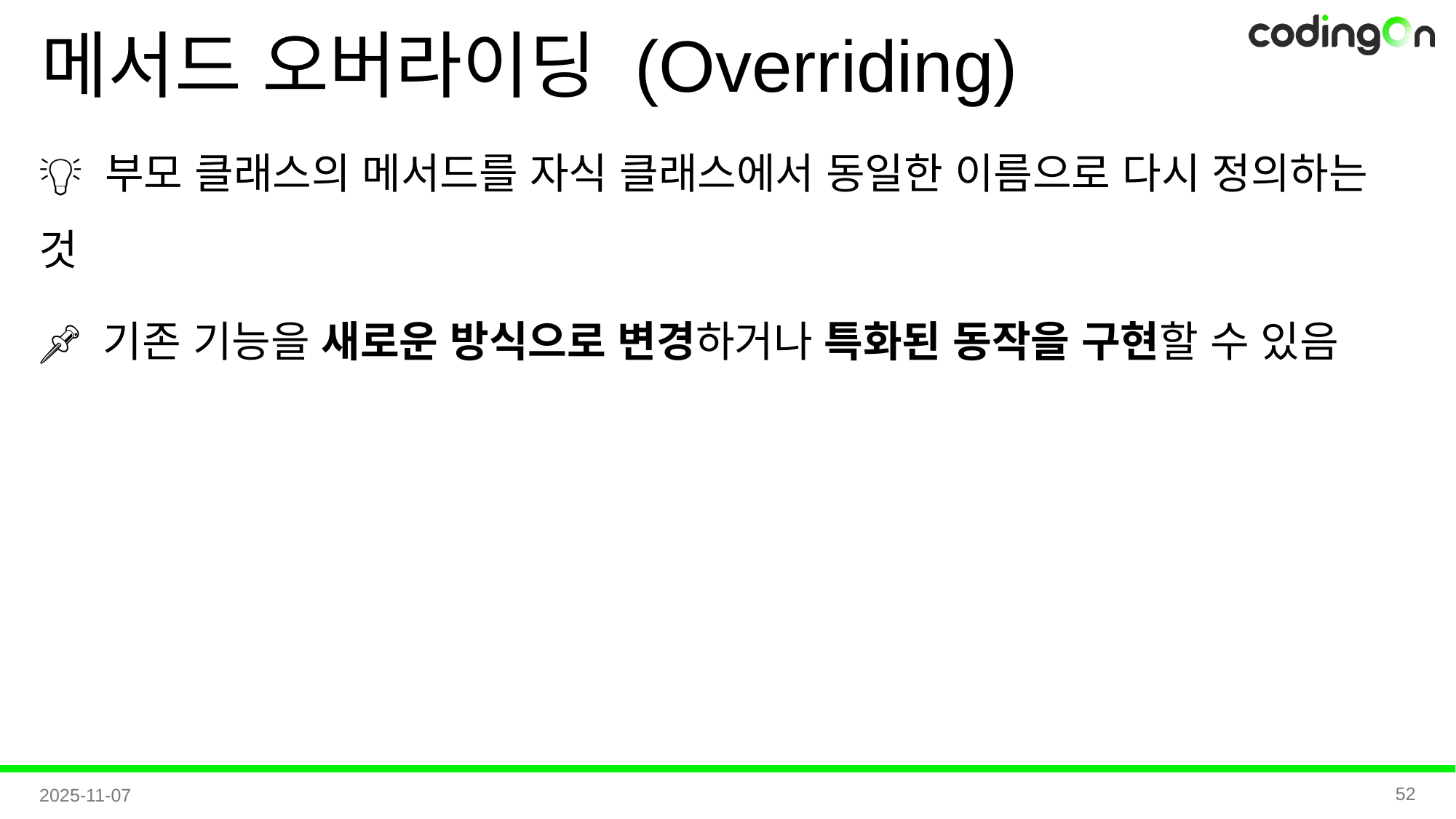

# 메서드 오버라이딩 (Overriding)
💡 부모 클래스의 메서드를 자식 클래스에서 동일한 이름으로 다시 정의하는 것
📌 기존 기능을 새로운 방식으로 변경하거나 특화된 동작을 구현할 수 있음
52
2025-11-07